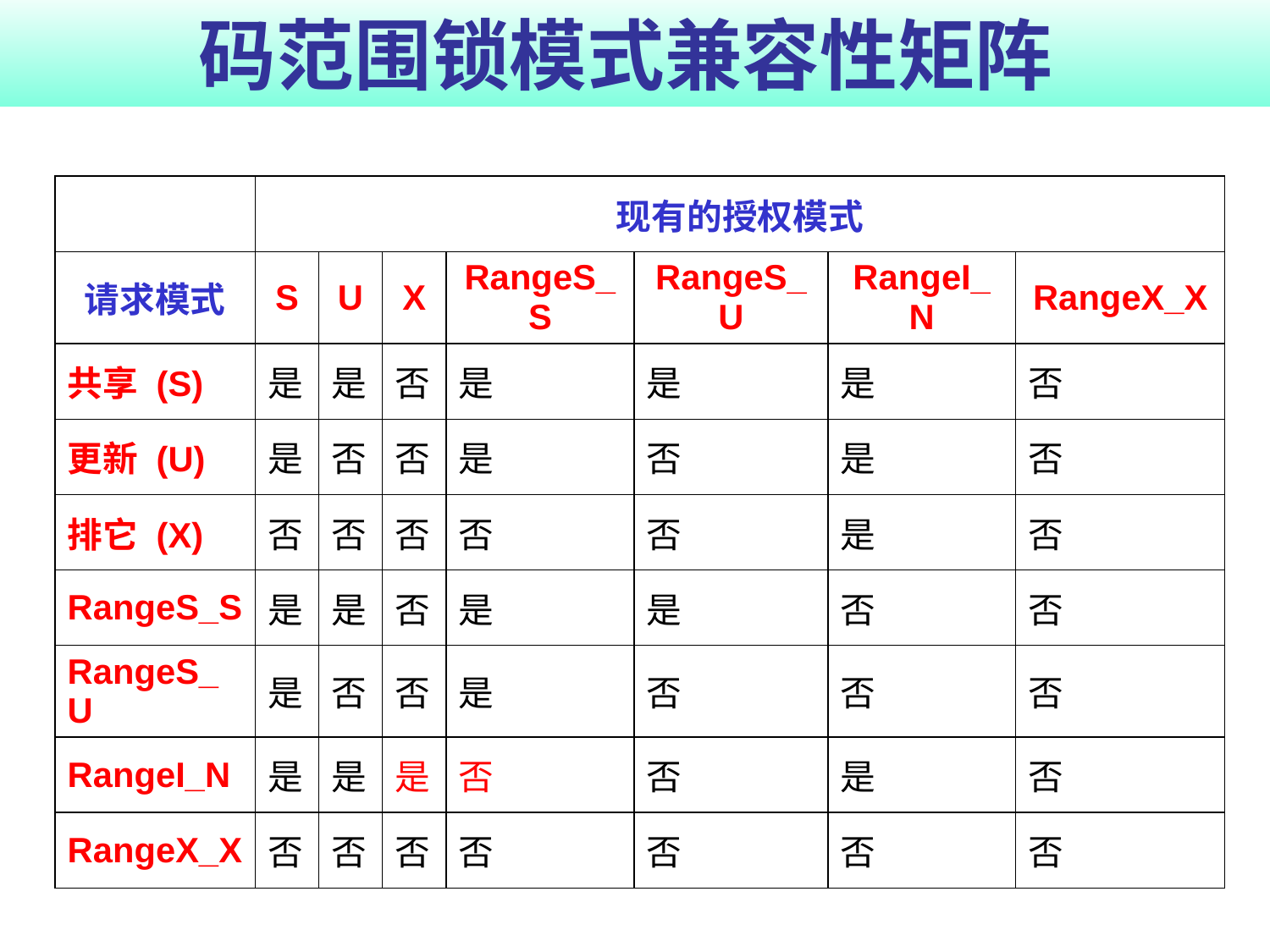

# 码范围锁模式兼容性矩阵
|  | 现有的授权模式 |  |  |  |  |  |  |
| --- | --- | --- | --- | --- | --- | --- | --- |
| 请求模式 | S | U | X | RangeS\_S | RangeS\_U | RangeI\_N | RangeX\_X |
| 共享 (S) | 是 | 是 | 否 | 是 | 是 | 是 | 否 |
| 更新 (U) | 是 | 否 | 否 | 是 | 否 | 是 | 否 |
| 排它 (X) | 否 | 否 | 否 | 否 | 否 | 是 | 否 |
| RangeS\_S | 是 | 是 | 否 | 是 | 是 | 否 | 否 |
| RangeS\_U | 是 | 否 | 否 | 是 | 否 | 否 | 否 |
| RangeI\_N | 是 | 是 | 是 | 否 | 否 | 是 | 否 |
| RangeX\_X | 否 | 否 | 否 | 否 | 否 | 否 | 否 |